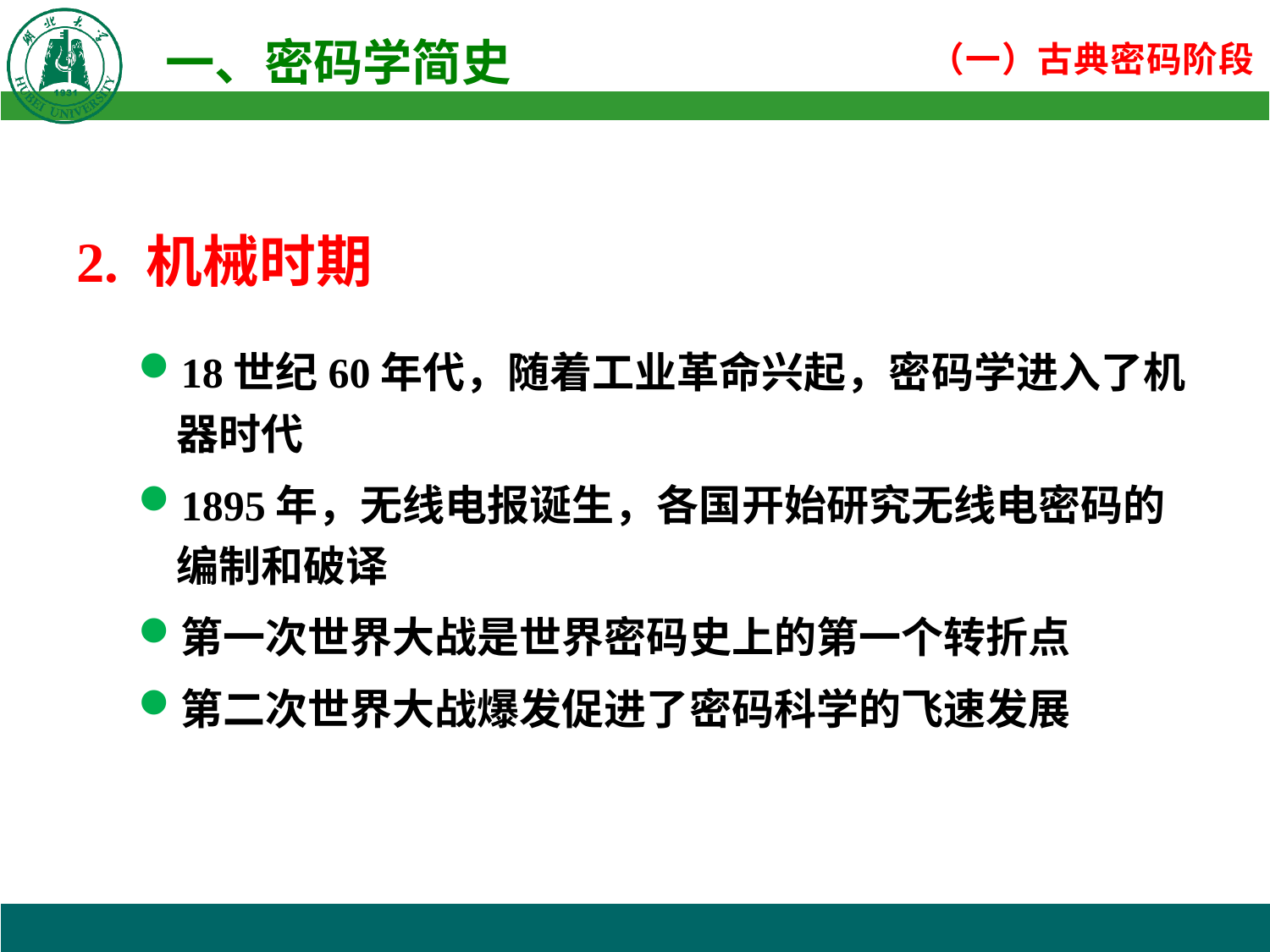

2. 机械时期
18世纪60年代，随着工业革命兴起，密码学进入了机器时代
1895年，无线电报诞生，各国开始研究无线电密码的编制和破译
第一次世界大战是世界密码史上的第一个转折点
第二次世界大战爆发促进了密码科学的飞速发展